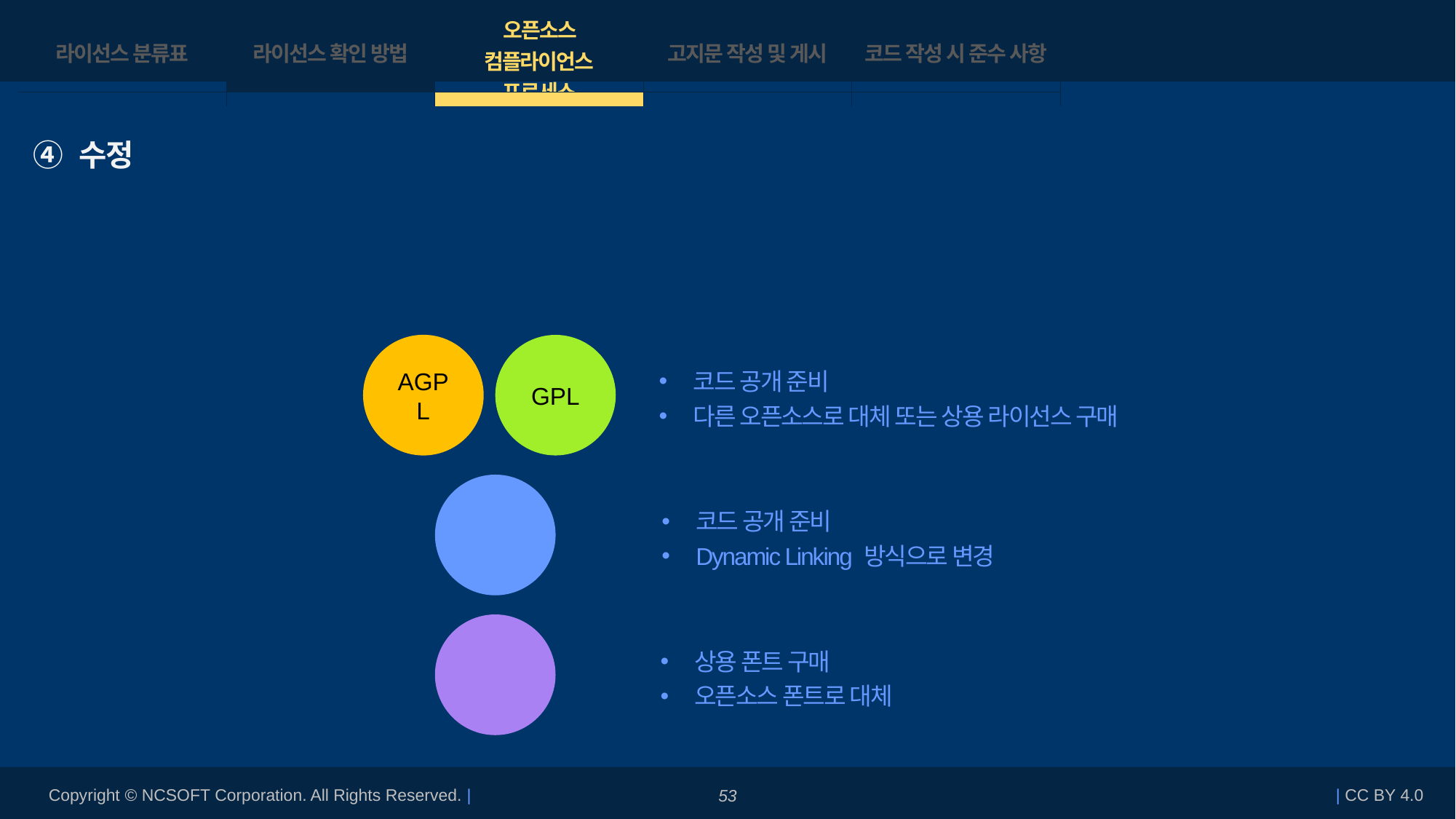

| 라이선스 분류표 | 라이선스 확인 방법 | 오픈소스 컴플라이언스 프로세스 | 고지문 작성 및 게시 | 코드 작성 시 준수 사항 |
| --- | --- | --- | --- | --- |
|  |  |  |  |  |
④ 수정
소스코드 공개 의무가 있는 오픈소스는 제거하거나 다른 오픈소스로 대체하고,
필요 시 상용 라이선스를 구매하기도 합니다.
AGPL
GPL
코드 공개 준비
다른 오픈소스로 대체 또는 상용 라이선스 구매
LGPL
코드 공개 준비
Dynamic Linking 방식으로 변경
상용
폰트
상용 폰트 구매
오픈소스 폰트로 대체